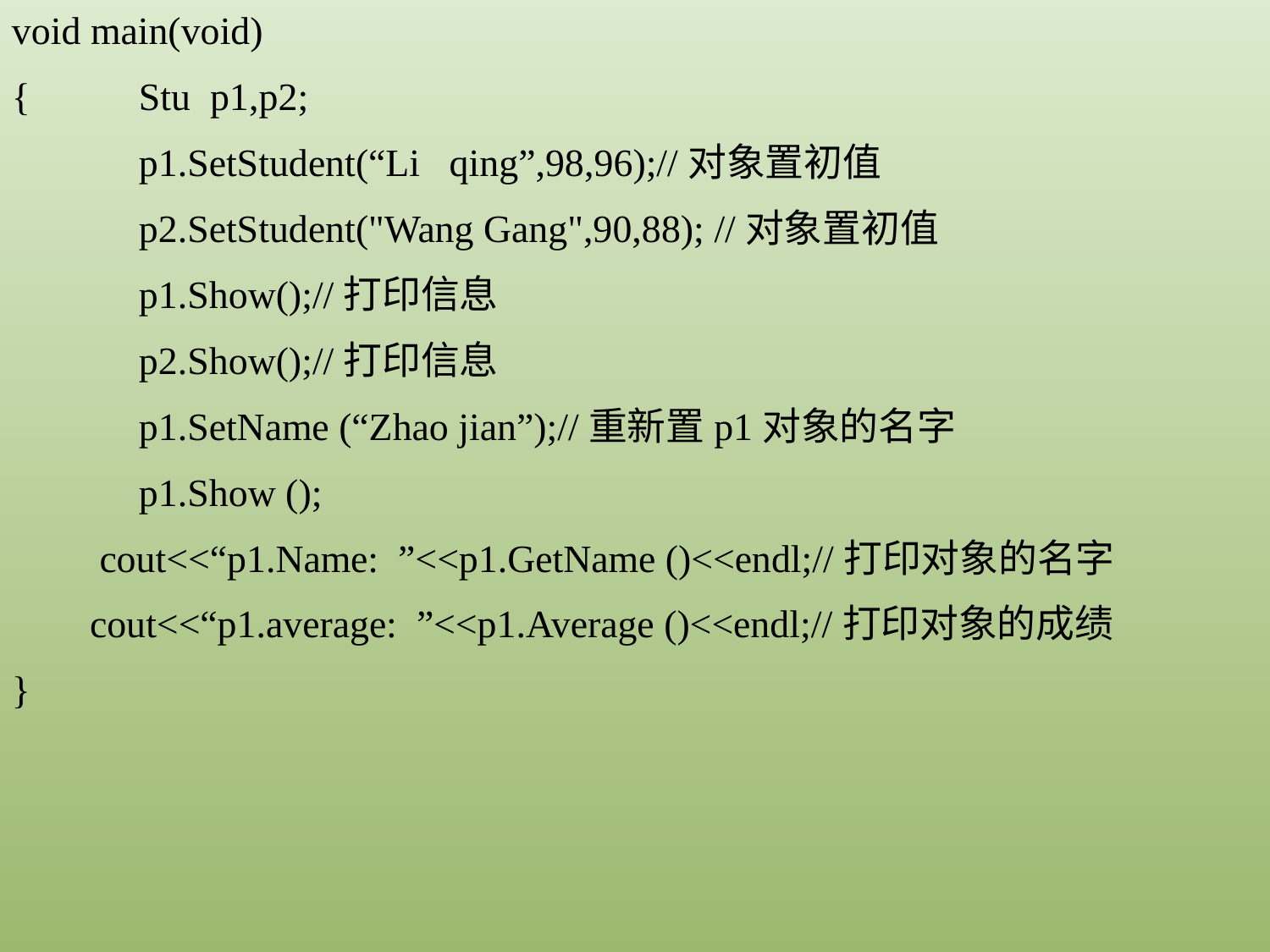

void main(void)
{	Stu  p1,p2;
	p1.SetStudent(“Li   qing”,98,96);//对象置初值
	p2.SetStudent("Wang Gang",90,88); //对象置初值
	p1.Show();//打印信息
	p2.Show();//打印信息
	p1.SetName (“Zhao jian”);//重新置p1对象的名字
	p1.Show ();
         cout<<“p1.Name:  ”<<p1.GetName ()<<endl;//打印对象的名字
        cout<<“p1.average:  ”<<p1.Average ()<<endl;//打印对象的成绩
}
634